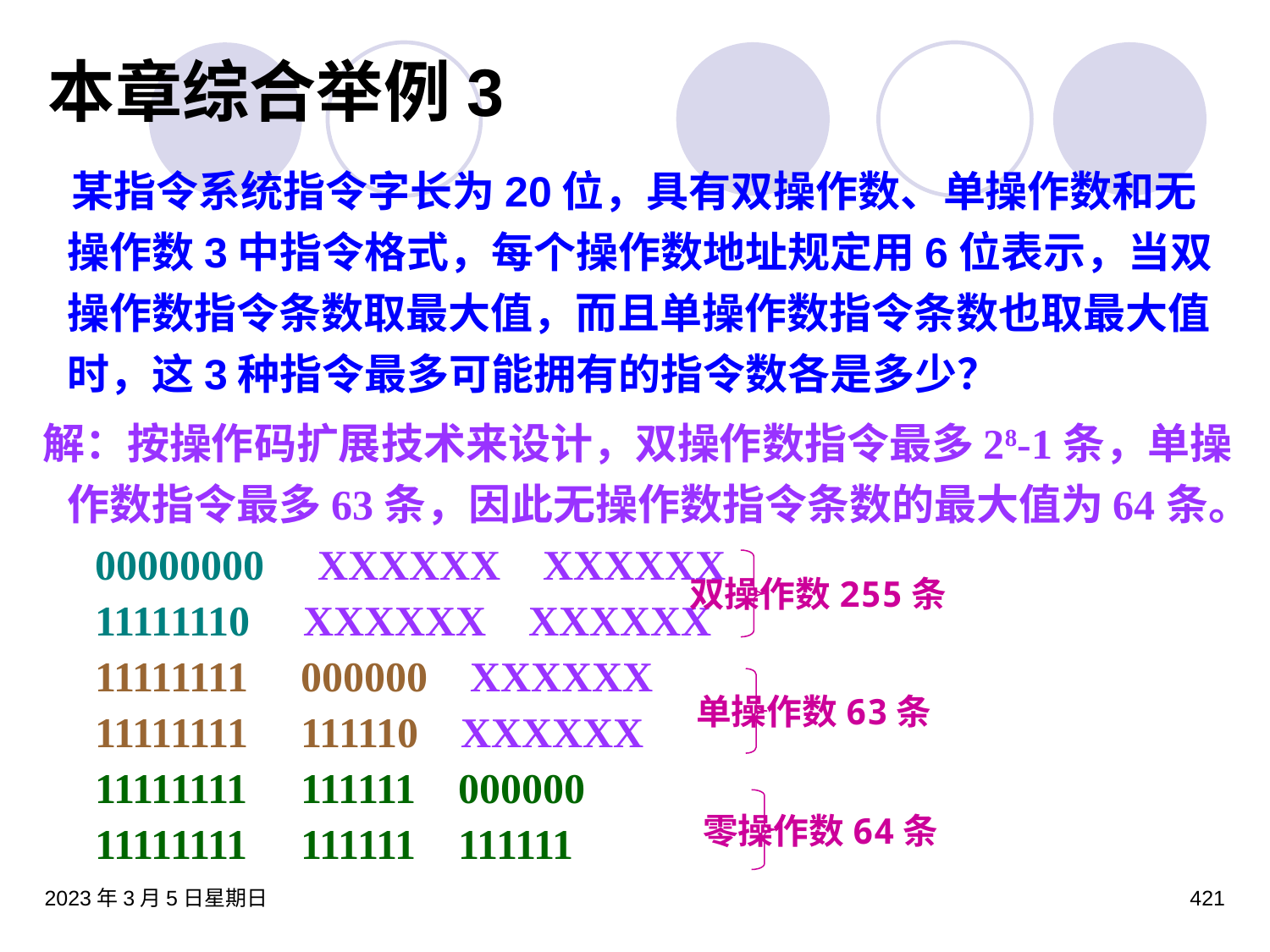

本章综合举例3
  某指令系统指令字长为20位，具有双操作数、单操作数和无操作数3中指令格式，每个操作数地址规定用6位表示，当双操作数指令条数取最大值，而且单操作数指令条数也取最大值时，这3种指令最多可能拥有的指令数各是多少？
解：按操作码扩展技术来设计，双操作数指令最多28-1条，单操作数指令最多63条，因此无操作数指令条数的最大值为64条。
     00000000     XXXXXX    XXXXXX
     11111110     XXXXXX    XXXXXX
     11111111     000000    XXXXXX
     11111111     111110    XXXXXX
     11111111     111111    000000
     11111111     111111    111111
                 双操作数255条
               单操作数63条
               零操作数64条
2023年3月5日星期日
421